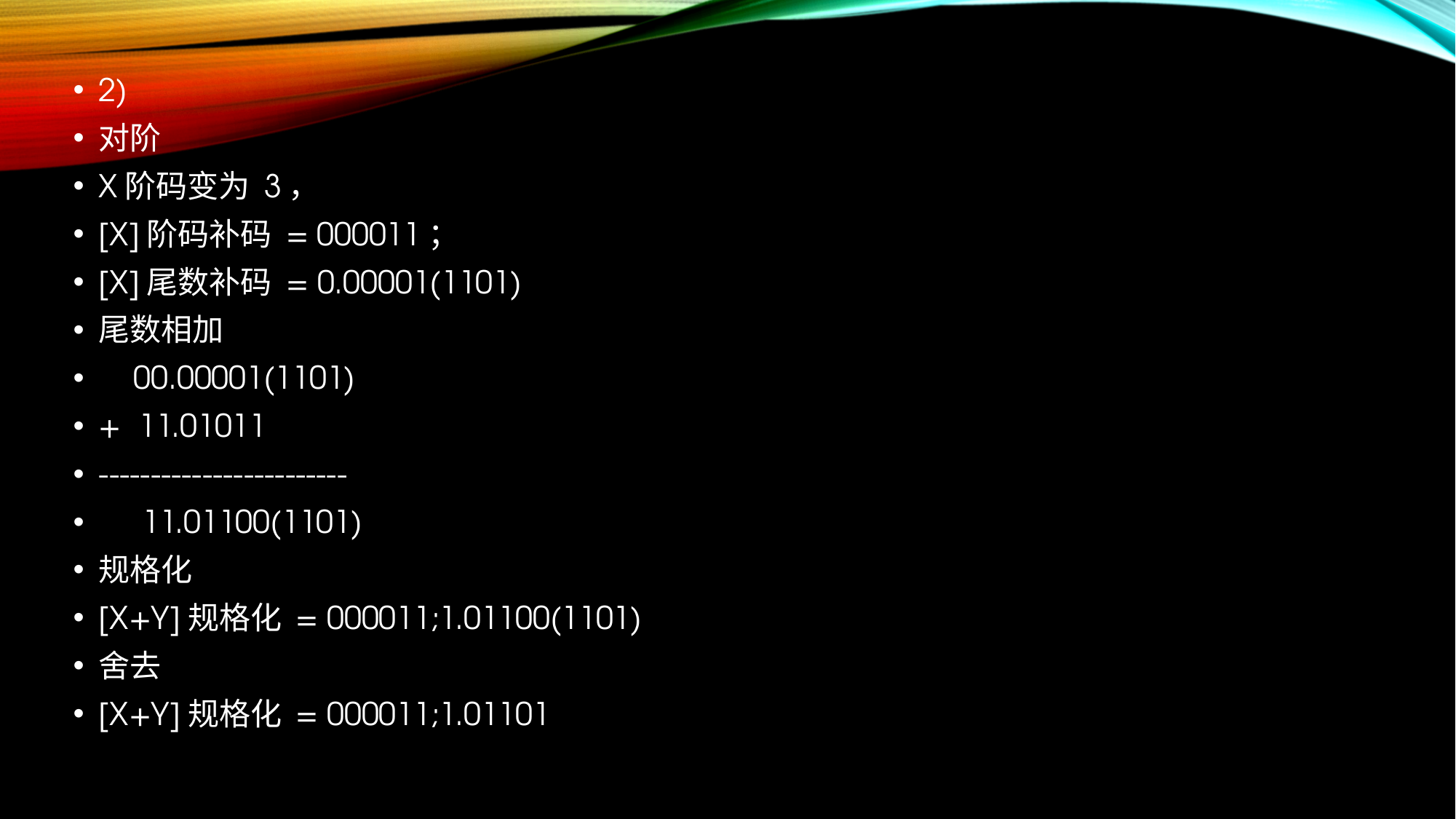

2)
对阶
X阶码变为 3，
[X]阶码补码 = 000011；
[X]尾数补码 = 0.00001(1101)
尾数相加
    00.00001(1101)
+  11.01011
------------------------
     11.01100(1101)
规格化
[X+Y]规格化 = 000011;1.01100(1101)
舍去
[X+Y]规格化 = 000011;1.01101